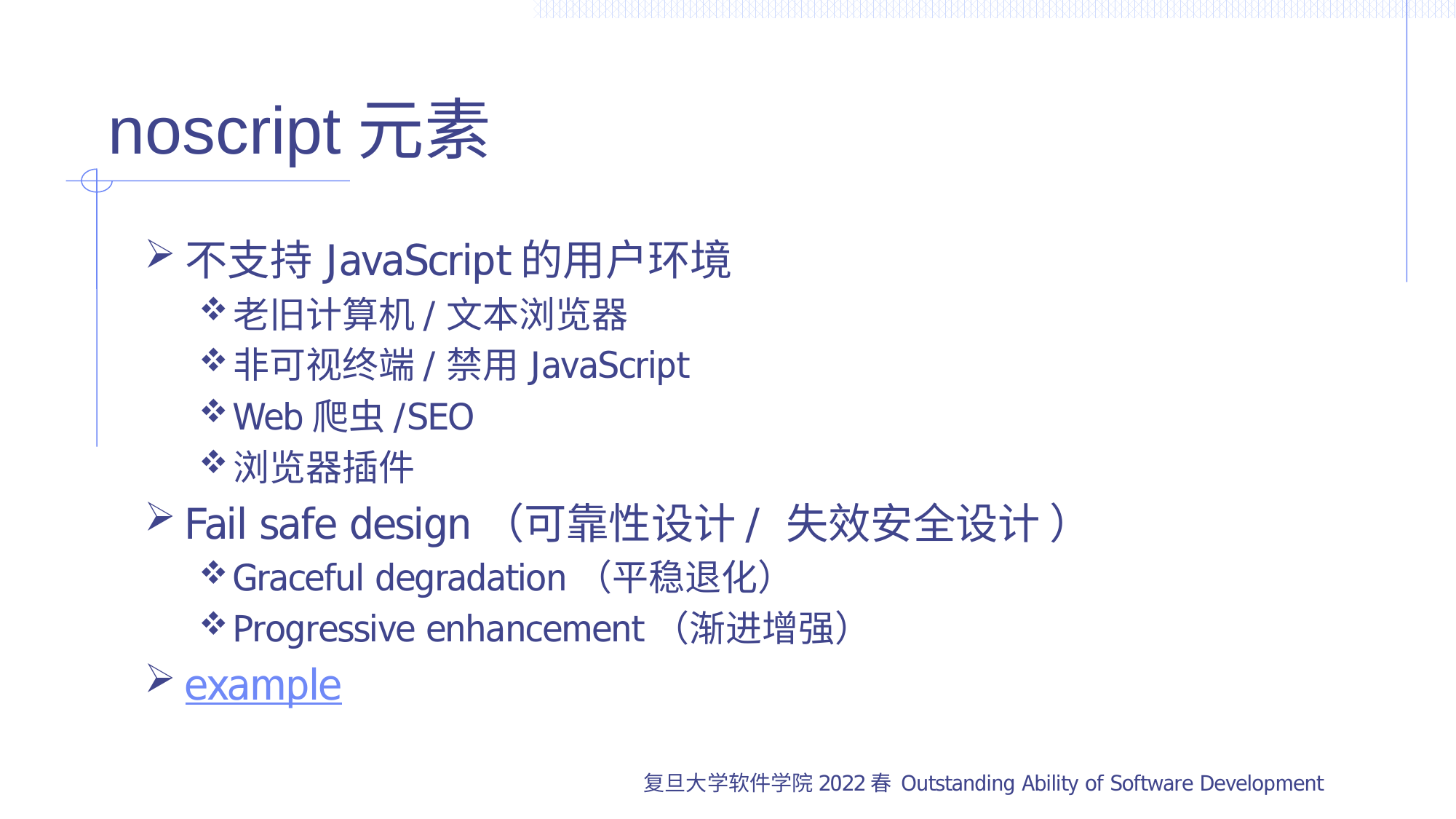

# noscript元素
不支持JavaScript的用户环境
老旧计算机/文本浏览器
非可视终端/禁用JavaScript
Web爬虫/SEO
浏览器插件
Fail safe design（可靠性设计/ 失效安全设计 ）
Graceful degradation（平稳退化）
Progressive enhancement（渐进增强）
example